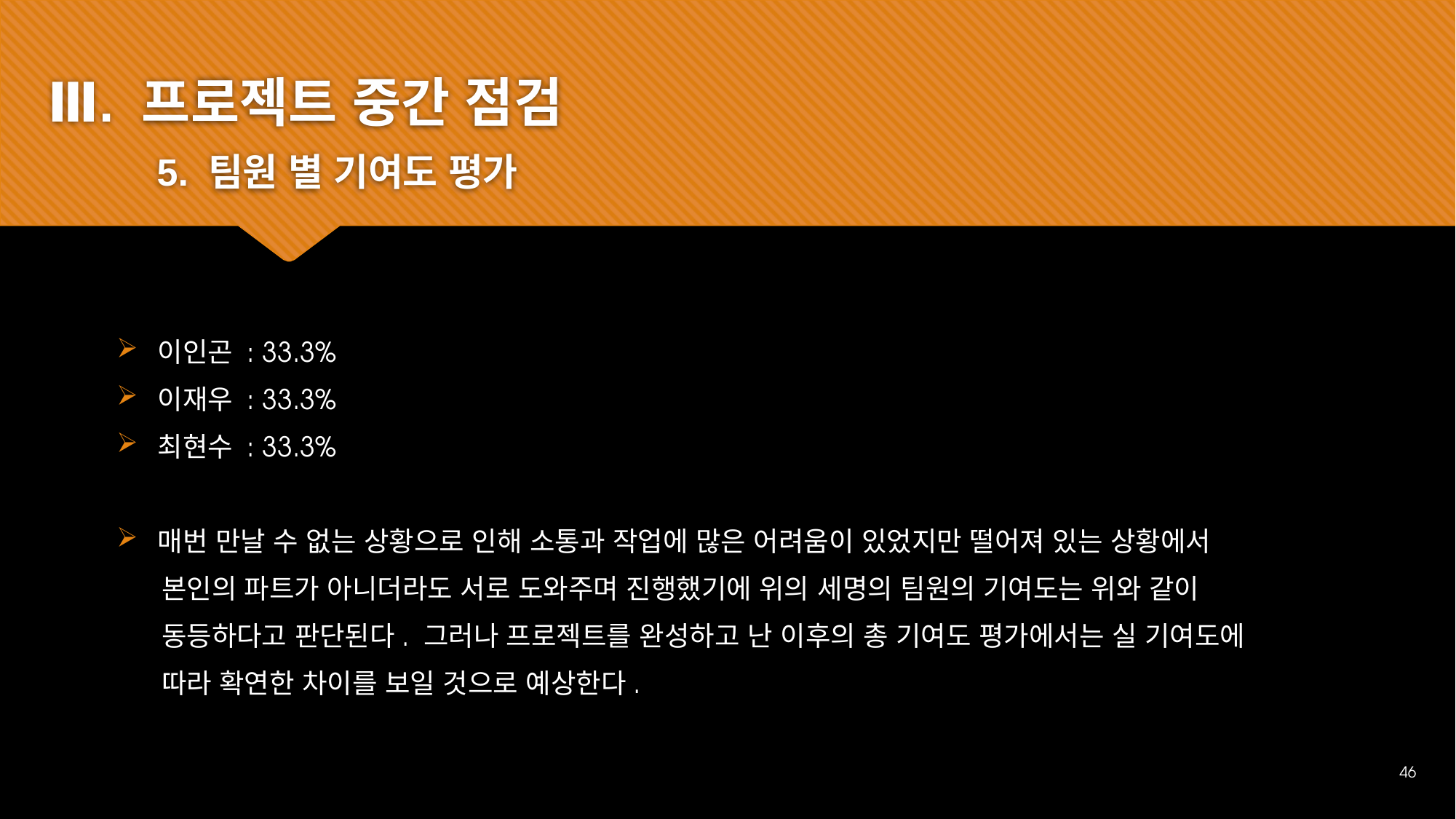

Ⅲ. 프로젝트 중간 점검
	5. 팀원 별 기여도 평가
이인곤 : 33.3%
이재우 : 33.3%
최현수 : 33.3%

매번 만날 수 없는 상황으로 인해 소통과 작업에 많은 어려움이 있었지만 떨어져 있는 상황에서
     본인의 파트가 아니더라도 서로 도와주며 진행했기에 위의 세명의 팀원의 기여도는 위와 같이
     동등하다고 판단된다. 그러나 프로젝트를 완성하고 난 이후의 총 기여도 평가에서는 실 기여도에
     따라 확연한 차이를 보일 것으로 예상한다.

46